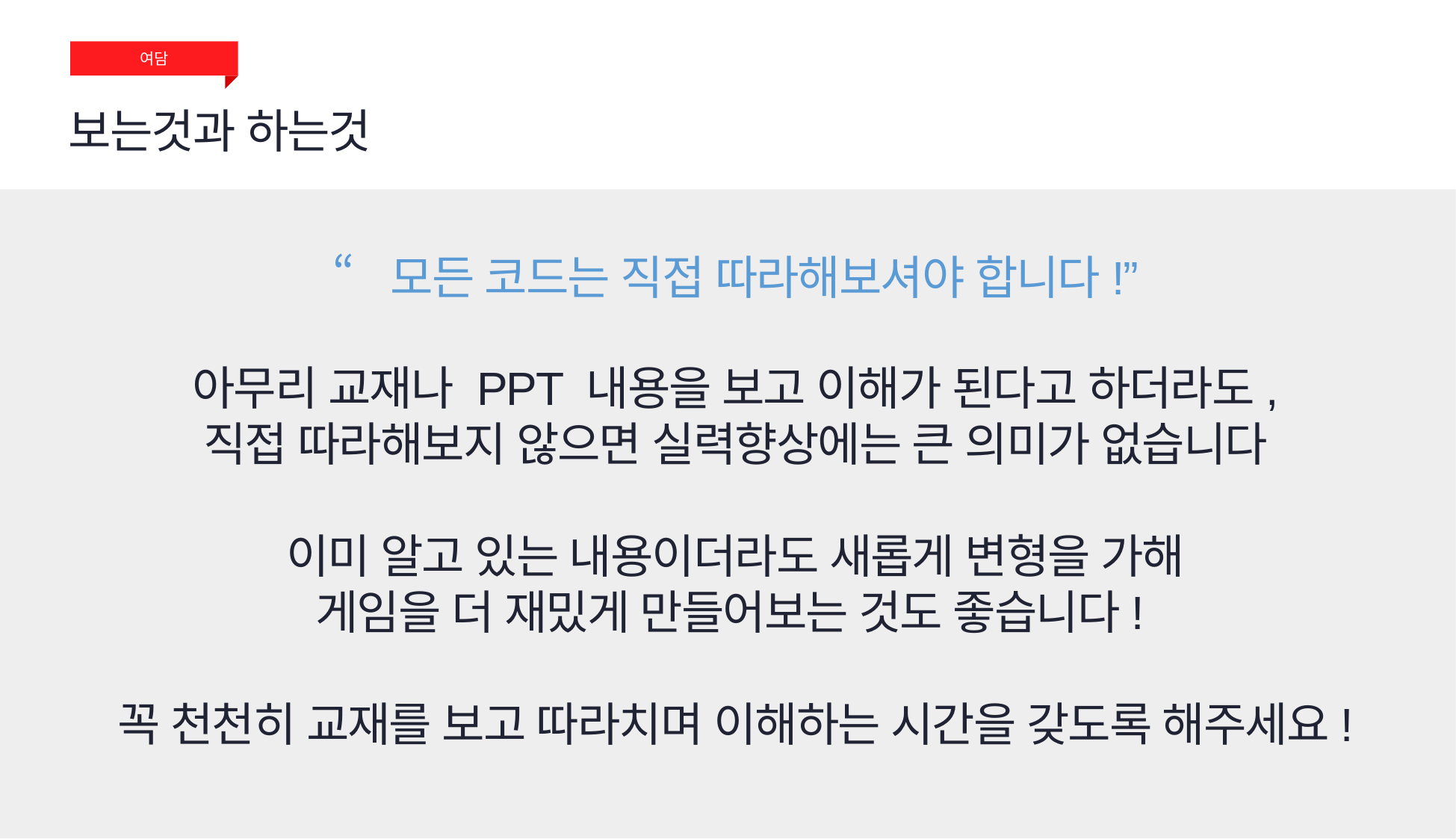

여담

보는것과 하는것
“모든 코드는 직접 따라해보셔야 합니다!”
아무리 교재나 PPT 내용을 보고 이해가 된다고 하더라도,
직접 따라해보지 않으면 실력향상에는 큰 의미가 없습니다

이미 알고 있는 내용이더라도 새롭게 변형을 가해
게임을 더 재밌게 만들어보는 것도 좋습니다!

꼭 천천히 교재를 보고 따라치며 이해하는 시간을 갖도록 해주세요!